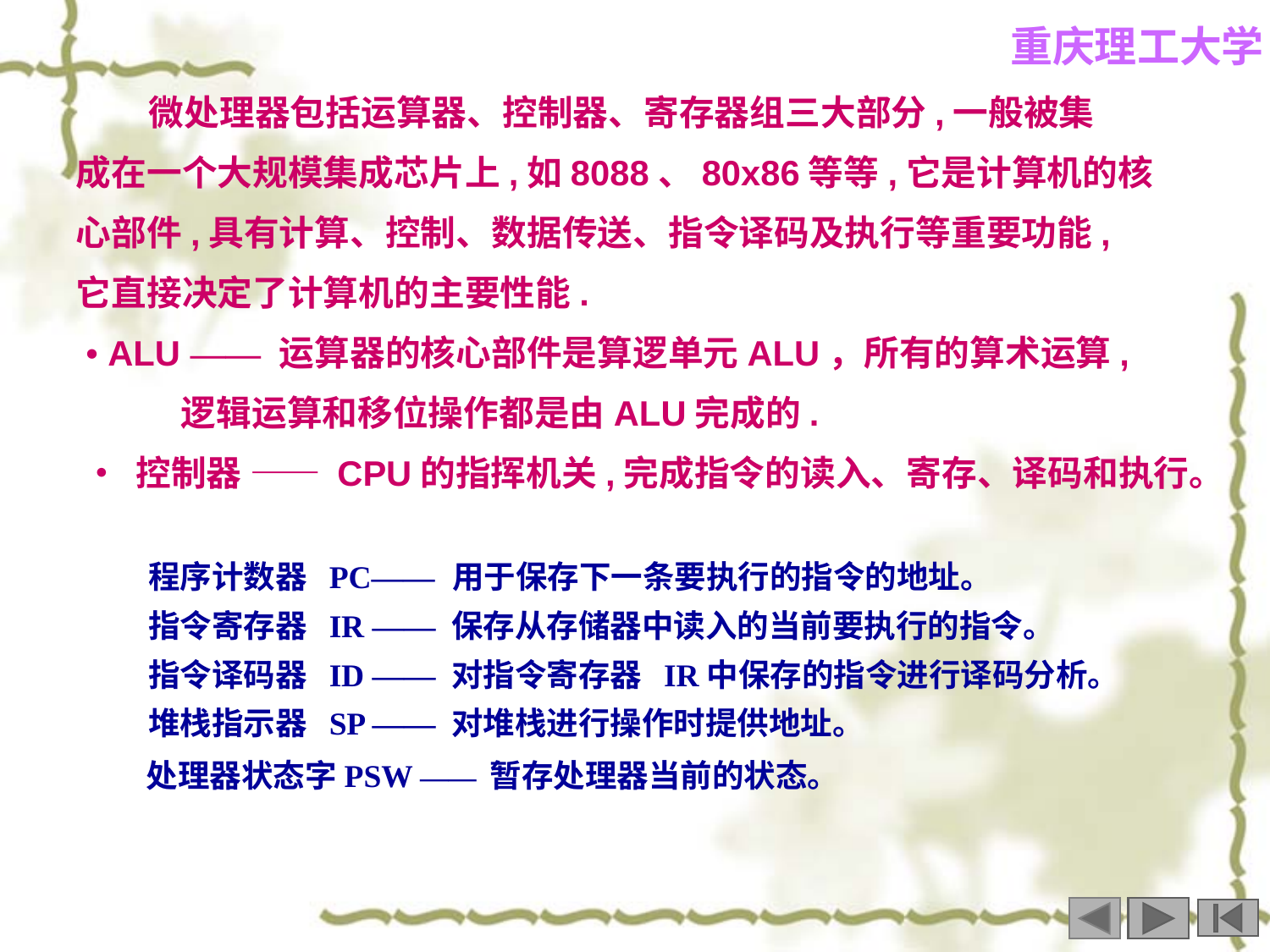

微处理器包括运算器、控制器、寄存器组三大部分,一般被集
成在一个大规模集成芯片上,如8088、80x86等等,它是计算机的核
心部件,具有计算、控制、数据传送、指令译码及执行等重要功能,
它直接决定了计算机的主要性能.
 • ALU —— 运算器的核心部件是算逻单元ALU，所有的算术运算,
            逻辑运算和移位操作都是由ALU完成的.
 • 控制器 —— CPU的指挥机关,完成指令的读入、寄存、译码和执行。
         程序计数器  PC—— 用于保存下一条要执行的指令的地址。
         指令寄存器  IR —— 保存从存储器中读入的当前要执行的指令。
         指令译码器  ID —— 对指令寄存器  IR中保存的指令进行译码分析。
         堆栈指示器  SP —— 对堆栈进行操作时提供地址。
          处理器状态字PSW —— 暂存处理器当前的状态。